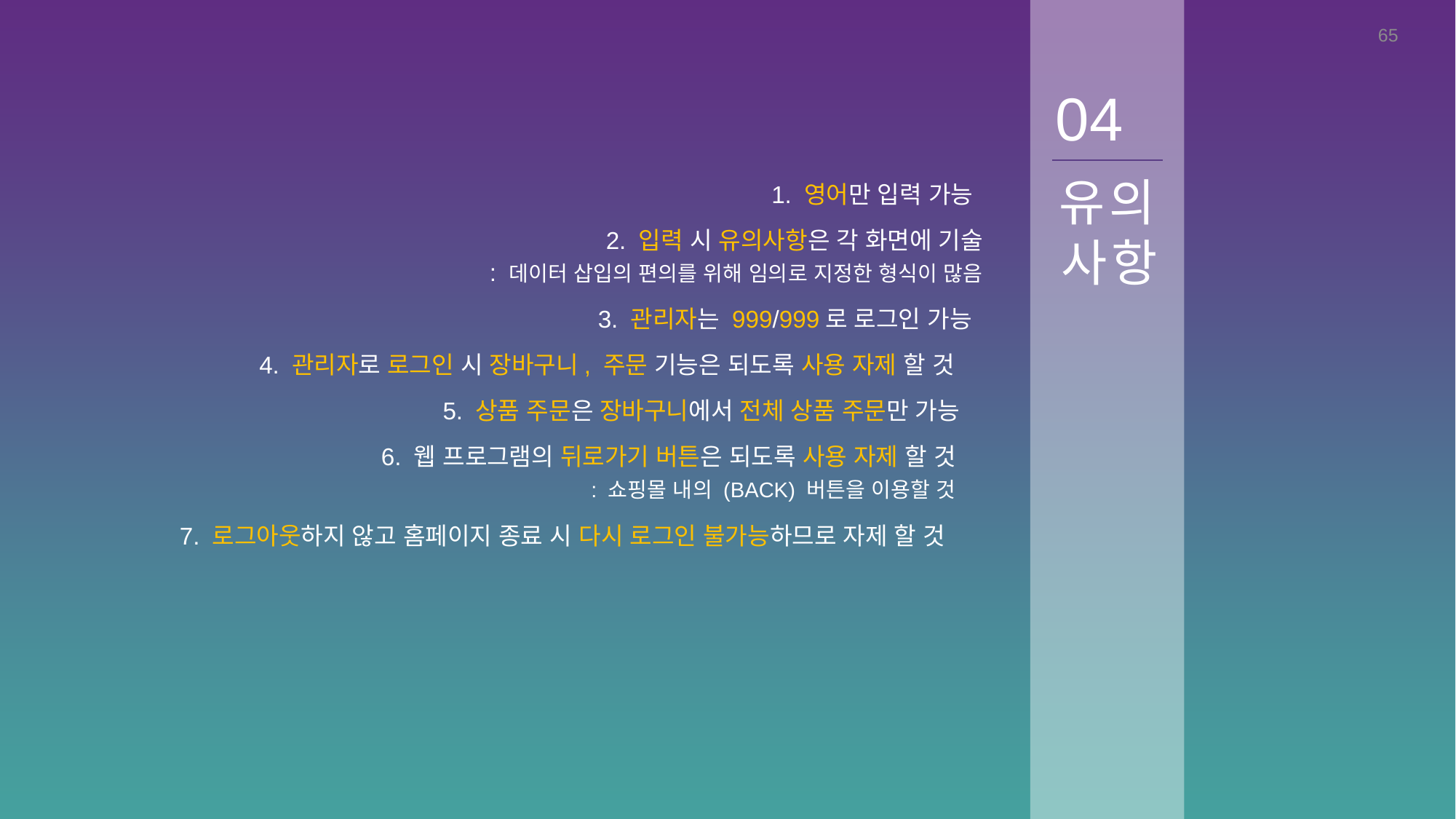

65
04
유의사항
1. 영어만 입력 가능
2. 입력 시 유의사항은 각 화면에 기술
     : 데이터 삽입의 편의를 위해 임의로 지정한 형식이 많음
3. 관리자는 999/999로 로그인 가능
4. 관리자로 로그인 시 장바구니, 주문 기능은 되도록 사용 자제 할 것
5. 상품 주문은 장바구니에서 전체 상품 주문만 가능
6. 웹 프로그램의 뒤로가기 버튼은 되도록 사용 자제 할 것
 : 쇼핑몰 내의 (BACK) 버튼을 이용할 것
7. 로그아웃하지 않고 홈페이지 종료 시 다시 로그인 불가능하므로 자제 할 것